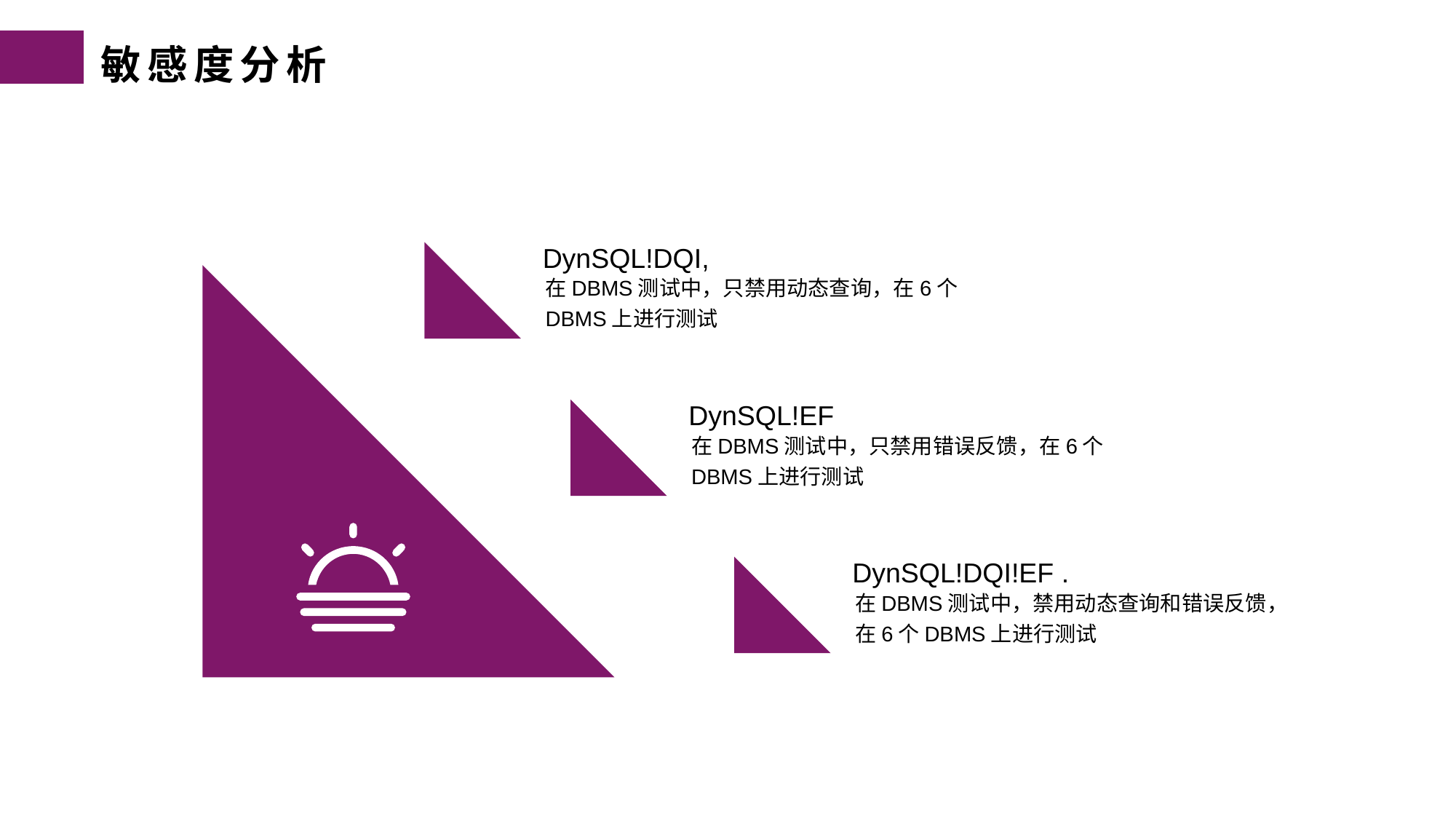

敏感度分析

DynSQL!DQI,
在DBMS测试中，只禁用动态查询，在6个DBMS上进行测试

DynSQL!EF
在DBMS测试中，只禁用错误反馈，在6个DBMS上进行测试

DynSQL!DQI!EF .
在DBMS测试中，禁用动态查询和错误反馈，在6个DBMS上进行测试